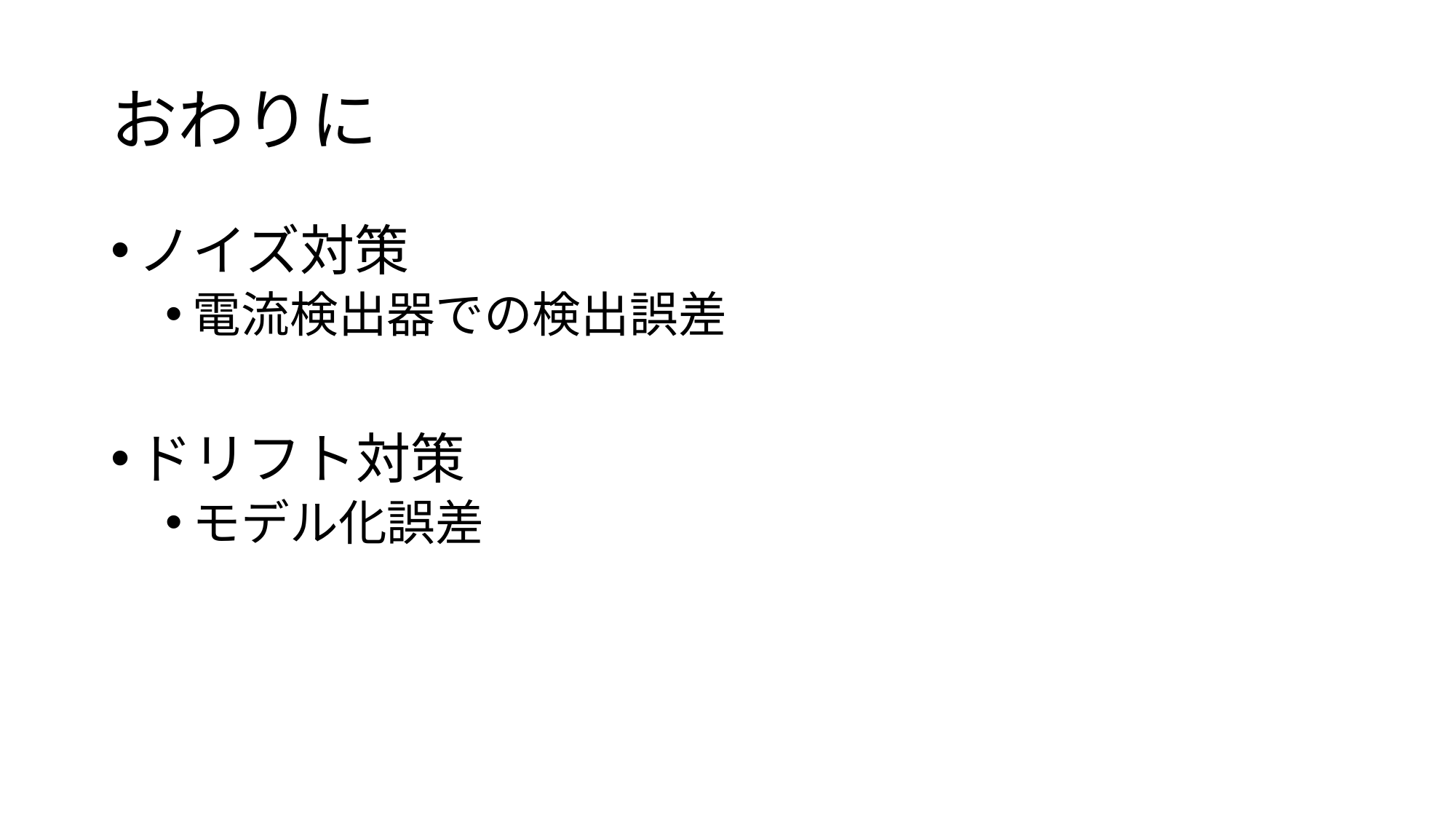

# おわりに
ノイズ対策
電流検出器での検出誤差

ドリフト対策
モデル化誤差